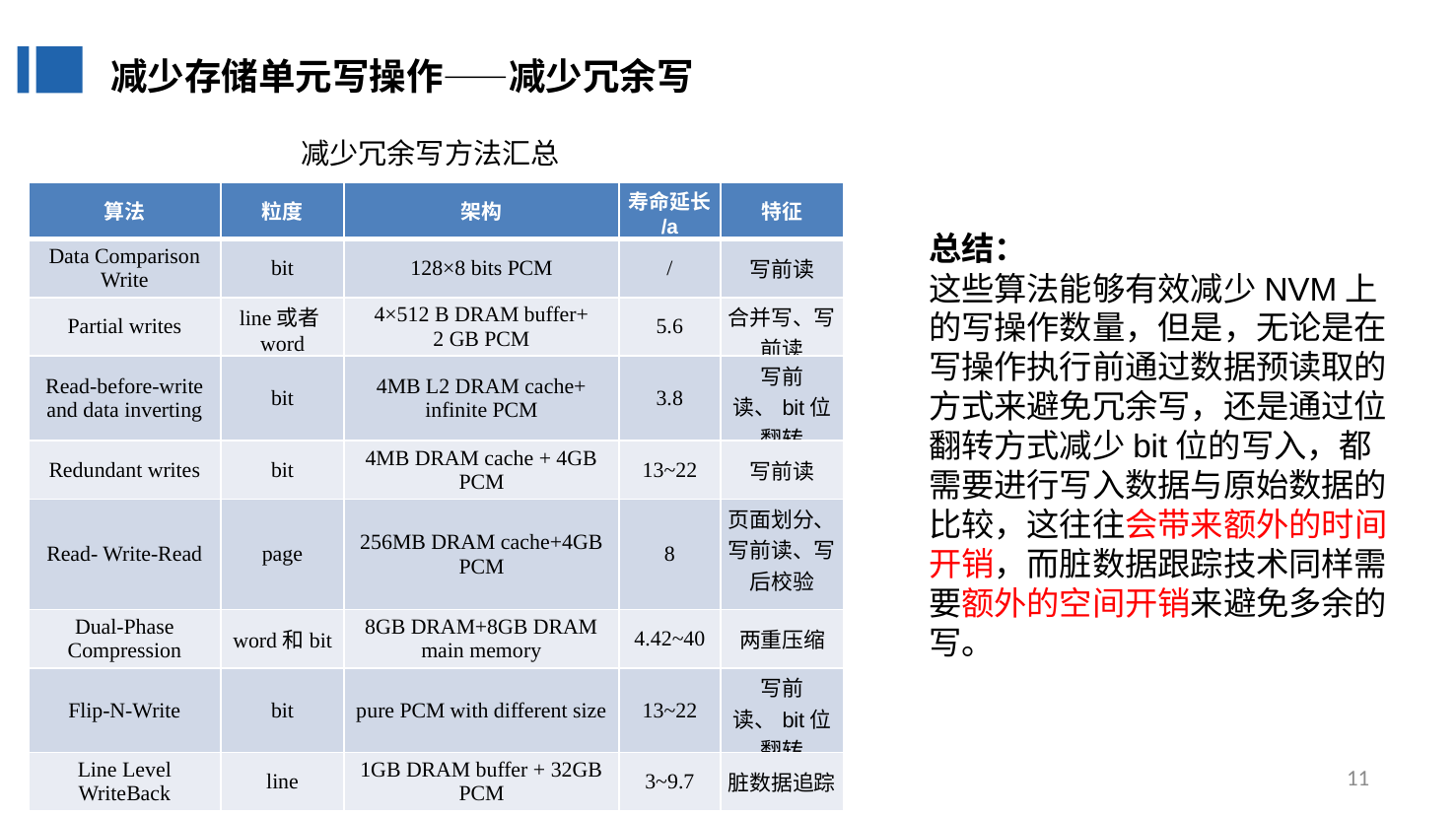

减少存储单元写操作——减少冗余写

减少冗余写方法汇总
| 算法 | 粒度 | 架构 | 寿命延长 /a | 特征 |
| --- | --- | --- | --- | --- |
| Data Comparison Write | bit | 128×8 bits PCM | / | 写前读 |
| Partial writes | line或者word | 4×512 B DRAM buffer+ 2 GB PCM | 5.6 | 合并写、写前读 |
| Read-before-write and data inverting | bit | 4MB L2 DRAM cache+ infinite PCM | 3.8 | 写前读、bit位翻转 |
| Redundant writes | bit | 4MB DRAM cache + 4GB PCM | 13~22 | 写前读 |
| Read- Write-Read | page | 256MB DRAM cache+4GB PCM | 8 | 页面划分、写前读、写后校验 |
| Dual-Phase Compression | word和bit | 8GB DRAM+8GB DRAM main memory | 4.42~40 | 两重压缩 |
| Flip-N-Write | bit | pure PCM with different size | 13~22 | 写前读、bit位翻转 |
| Line Level WriteBack | line | 1GB DRAM buffer + 32GB PCM | 3~9.7 | 脏数据追踪 |
总结：
这些算法能够有效减少NVM上的写操作数量，但是，无论是在写操作执行前通过数据预读取的方式来避免冗余写，还是通过位翻转方式减少bit位的写入，都需要进行写入数据与原始数据的比较，这往往会带来额外的时间开销，而脏数据跟踪技术同样需要额外的空间开销来避免多余的写。
11